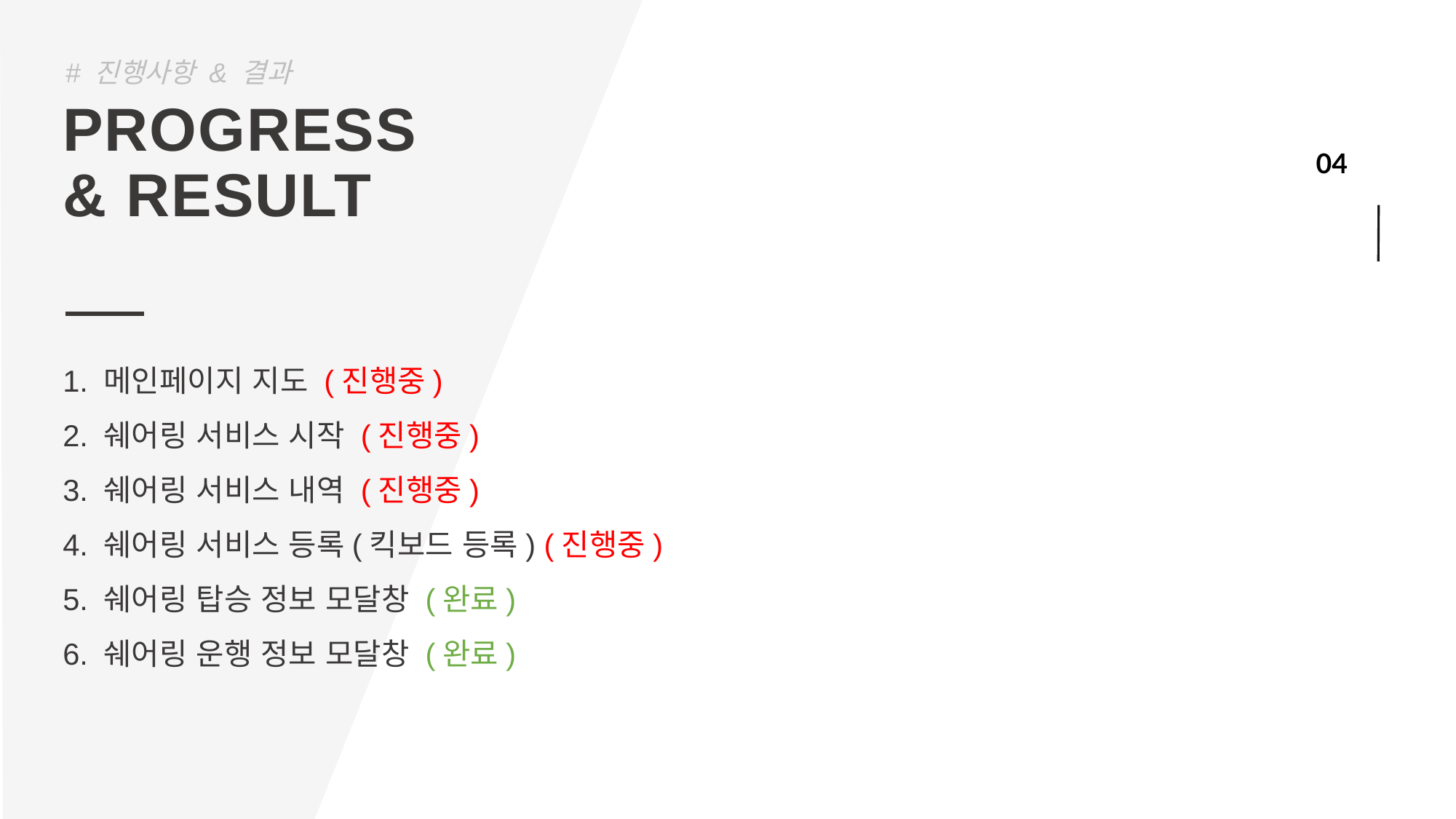

# 진행사항 & 결과
PROGRESS
& RESULT
메인페이지 지도 (진행중)
쉐어링 서비스 시작 (진행중)
쉐어링 서비스 내역 (진행중)
쉐어링 서비스 등록(킥보드 등록) (진행중)
쉐어링 탑승 정보 모달창 (완료)
쉐어링 운행 정보 모달창 (완료)